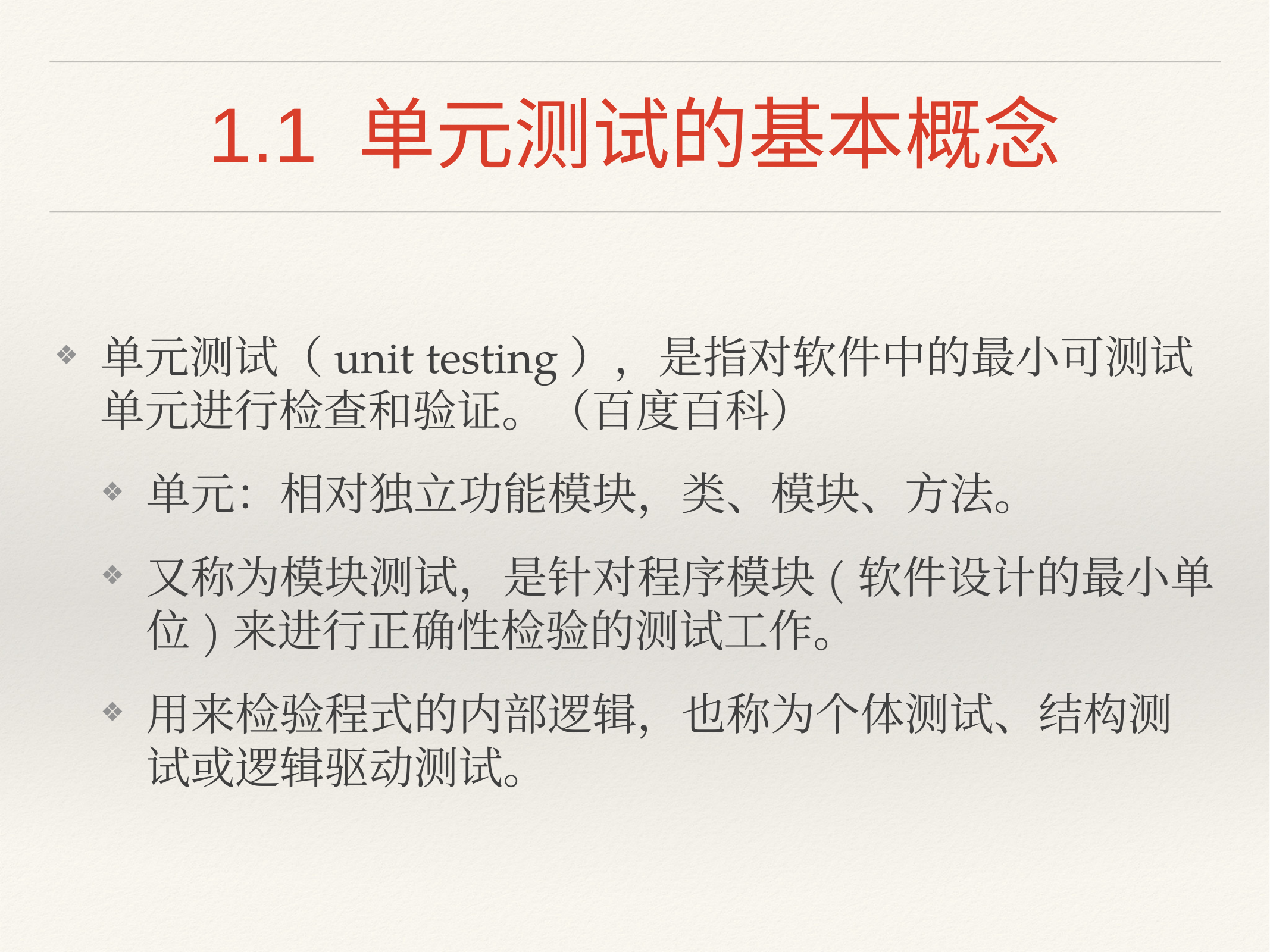

# 1.1 单元测试的基本概念
单元测试（unit testing），是指对软件中的最小可测试单元进行检查和验证。（百度百科）
单元：相对独立功能模块，类、模块、方法。
又称为模块测试，是针对程序模块(软件设计的最小单位)来进行正确性检验的测试工作。
用来检验程式的内部逻辑，也称为个体测试、结构测试或逻辑驱动测试。